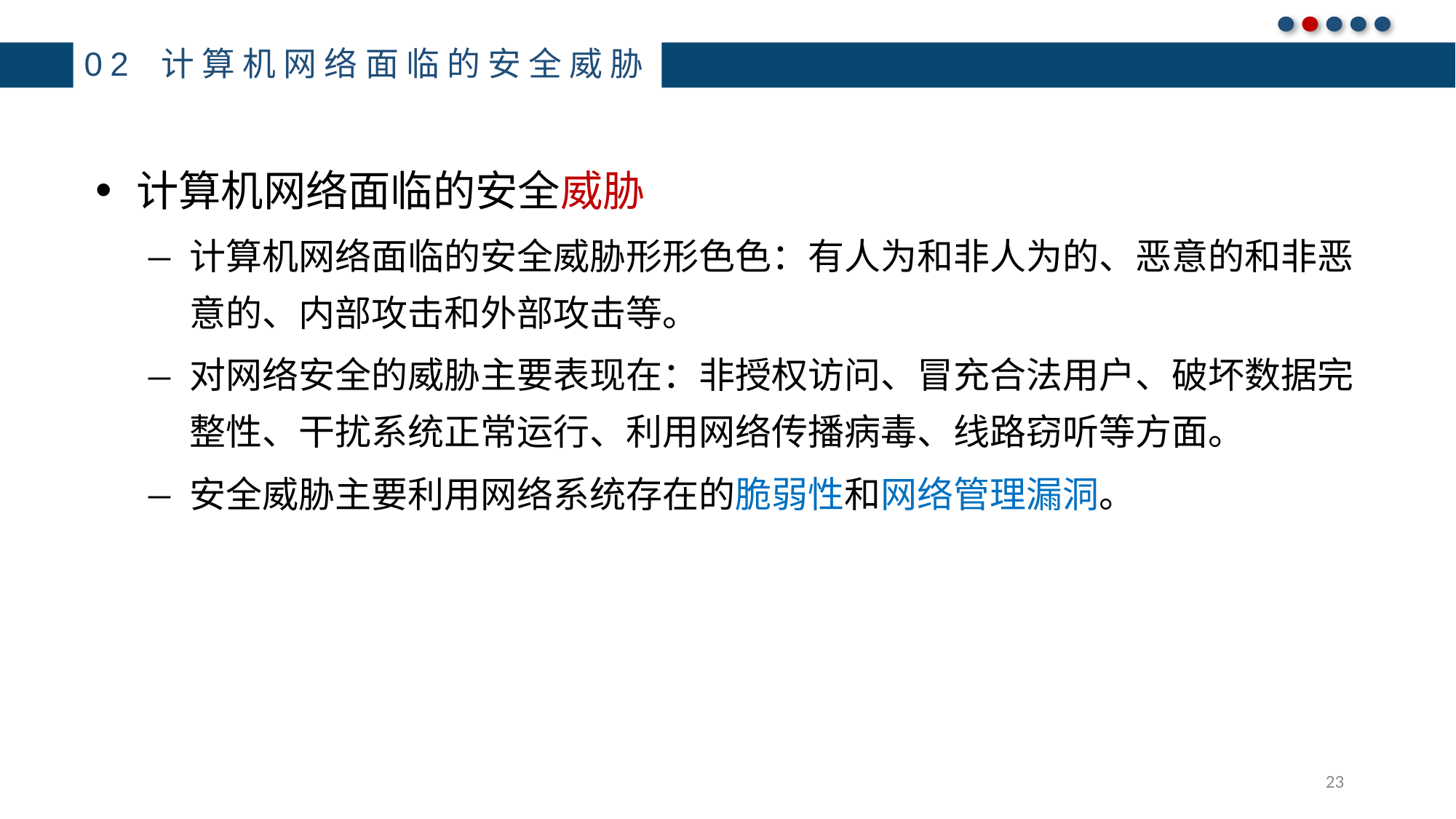

# 02 计算机网络面临的安全威胁
计算机网络面临的安全威胁
计算机网络面临的安全威胁形形色色：有人为和非人为的、恶意的和非恶意的、内部攻击和外部攻击等。
对网络安全的威胁主要表现在：非授权访问、冒充合法用户、破坏数据完整性、干扰系统正常运行、利用网络传播病毒、线路窃听等方面。
安全威胁主要利用网络系统存在的脆弱性和网络管理漏洞。
23